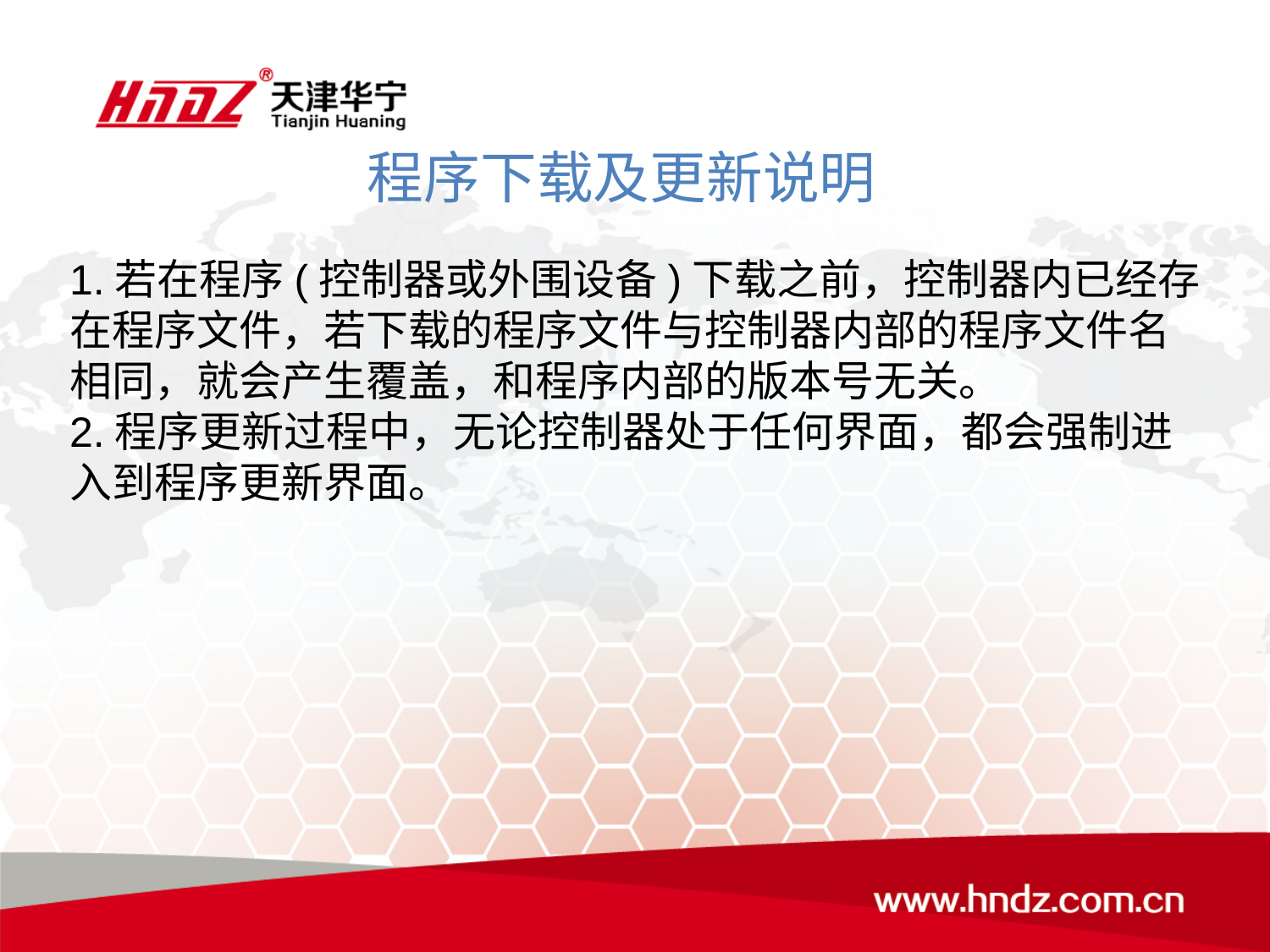

程序下载及更新说明
1.若在程序(控制器或外围设备)下载之前，控制器内已经存在程序文件，若下载的程序文件与控制器内部的程序文件名相同，就会产生覆盖，和程序内部的版本号无关。
2.程序更新过程中，无论控制器处于任何界面，都会强制进入到程序更新界面。